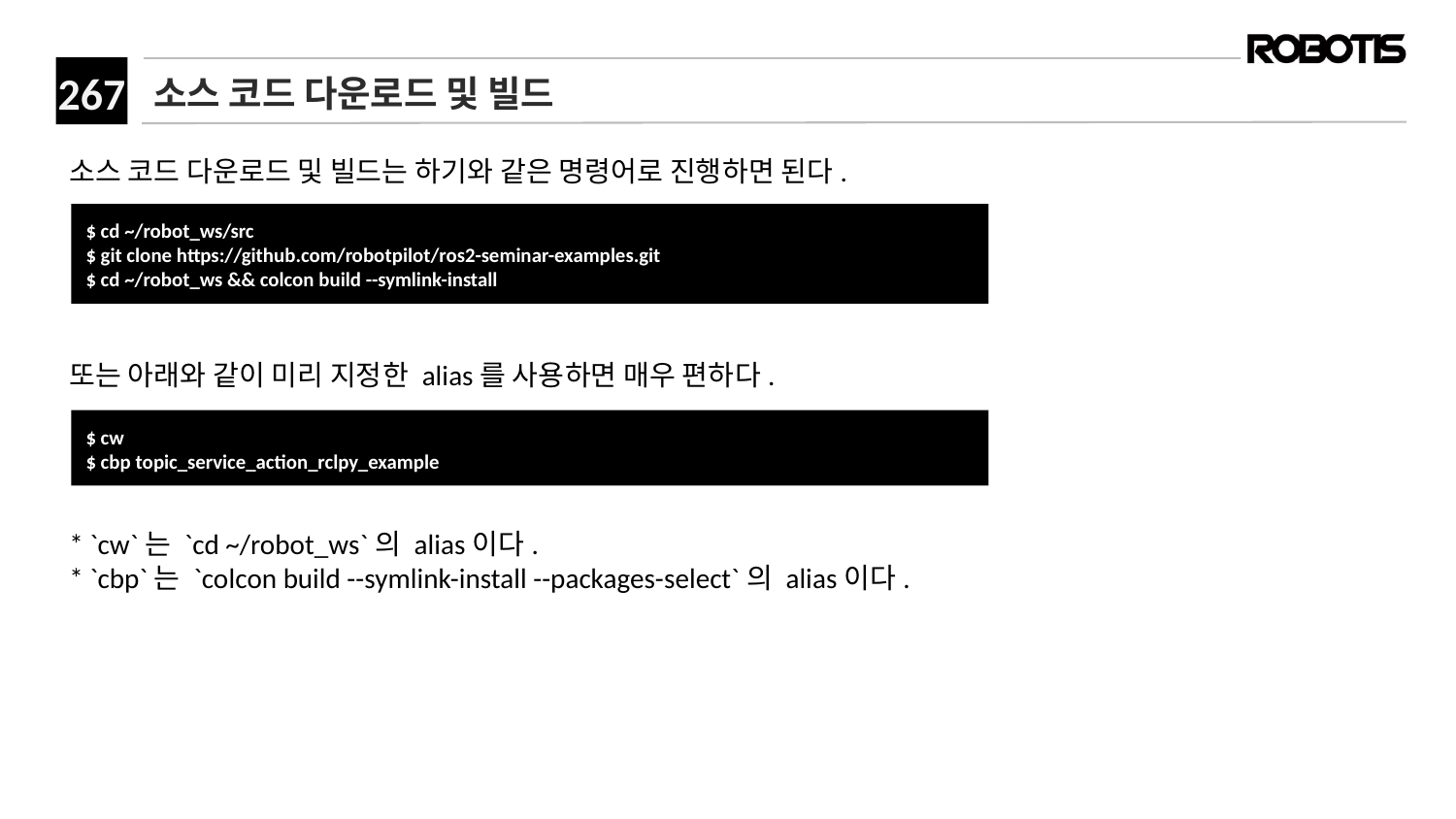

# 소스 코드 다운로드 및 빌드
소스 코드 다운로드 및 빌드는 하기와 같은 명령어로 진행하면 된다.

또는 아래와 같이 미리 지정한 alias를 사용하면 매우 편하다.

* `cw`는 `cd ~/robot_ws`의 alias이다.
* `cbp`는 `colcon build --symlink-install --packages-select`의 alias이다.

$ cd ~/robot_ws/src
$ git clone https://github.com/robotpilot/ros2-seminar-examples.git
$ cd ~/robot_ws && colcon build --symlink-install

$ cw
$ cbp topic_service_action_rclpy_example